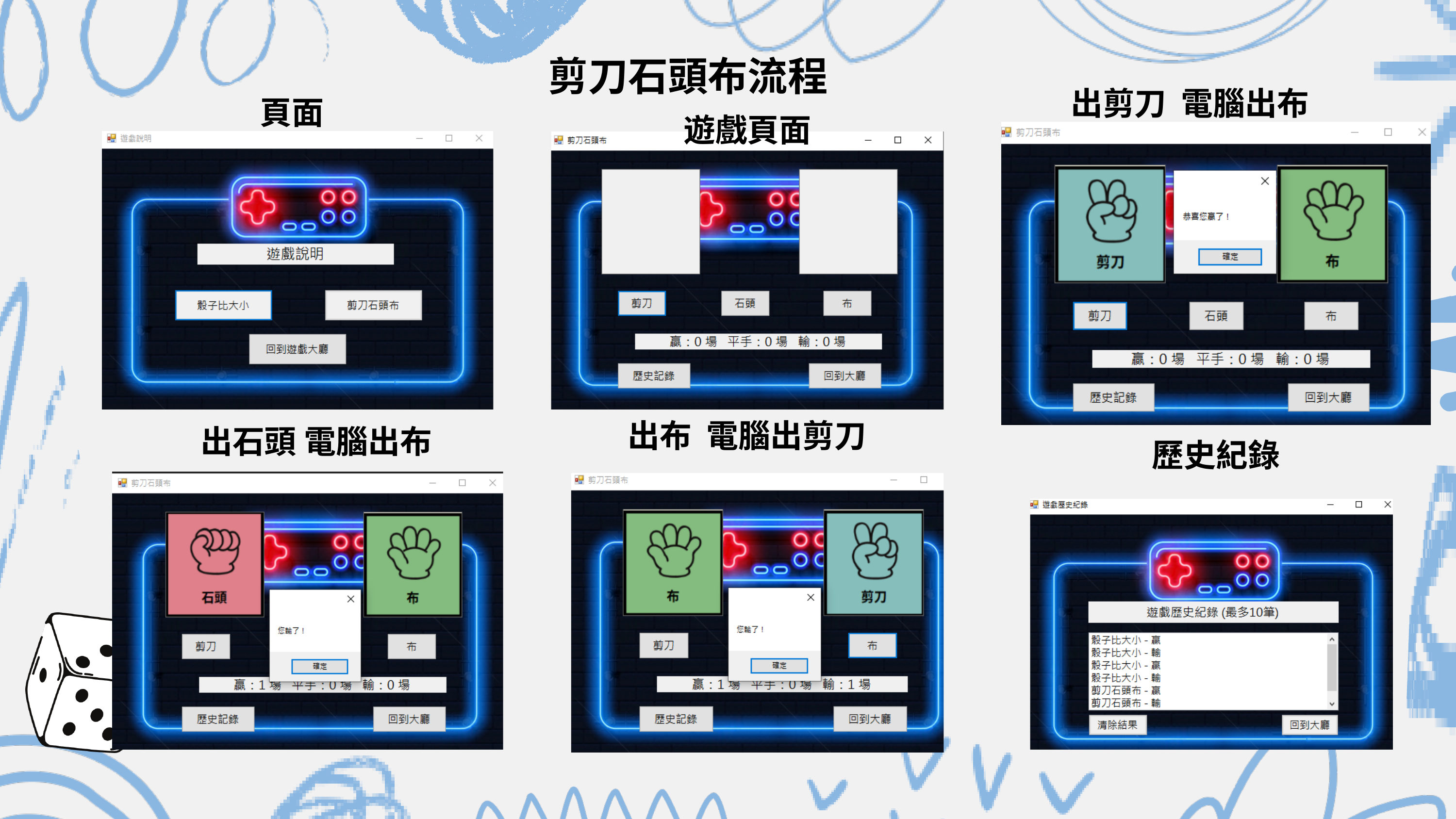

剪刀石頭布流程
出剪刀  電腦出布
頁面
遊戲頁面

出布  電腦出剪刀
出石頭 電腦出布
歷史紀錄